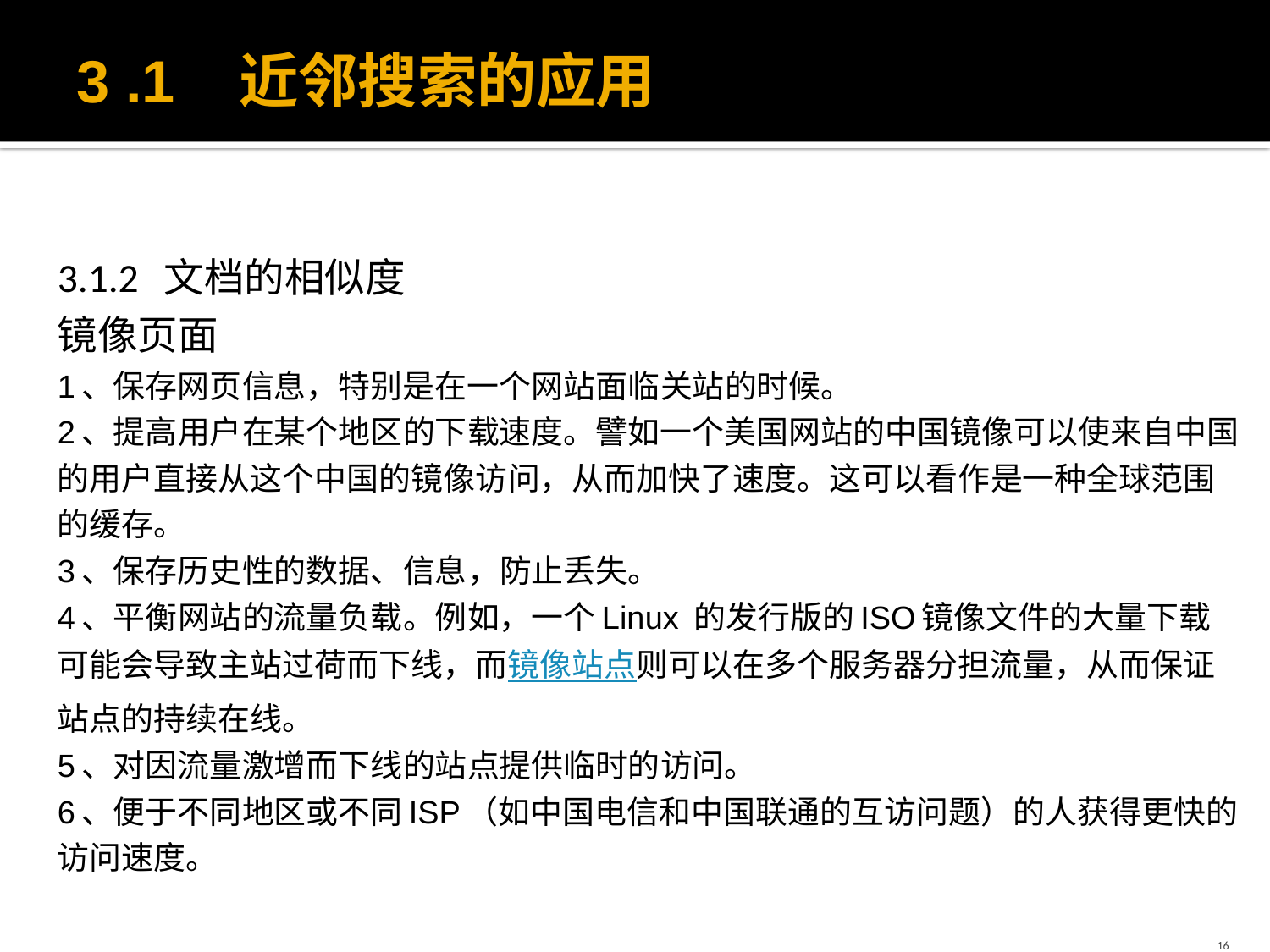

# 3 .1   近邻搜索的应用
3.1.2  文档的相似度
镜像页面
1、保存网页信息，特别是在一个网站面临关站的时候。
2、提高用户在某个地区的下载速度。譬如一个美国网站的中国镜像可以使来自中国的用户直接从这个中国的镜像访问，从而加快了速度。这可以看作是一种全球范围的缓存。
3、保存历史性的数据、信息，防止丢失。
4、平衡网站的流量负载。例如，一个Linux 的发行版的ISO镜像文件的大量下载可能会导致主站过荷而下线，而镜像站点则可以在多个服务器分担流量，从而保证站点的持续在线。
5、对因流量激增而下线的站点提供临时的访问。
6、便于不同地区或不同ISP（如中国电信和中国联通的互访问题）的人获得更快的访问速度。

16